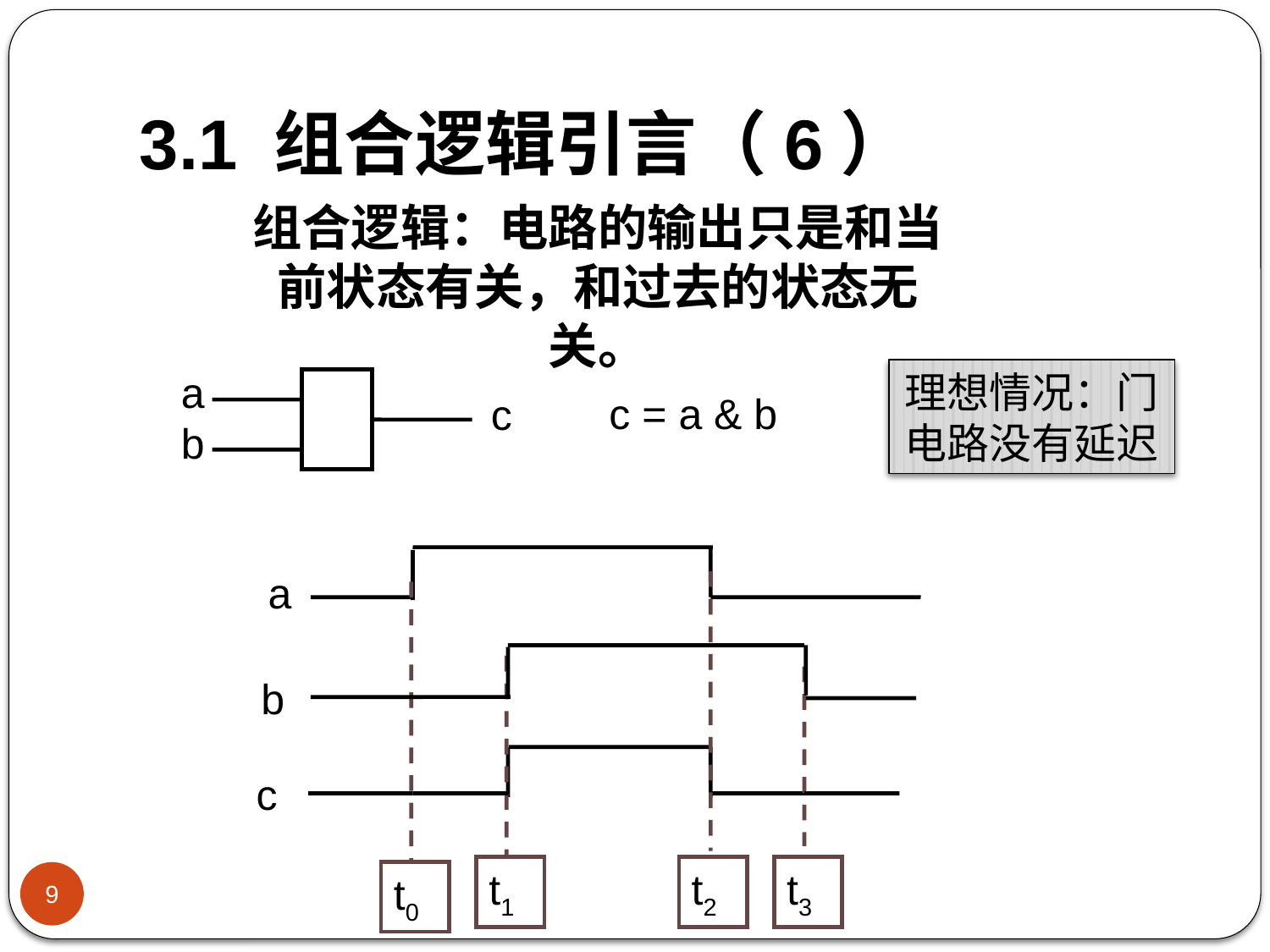

# 3.1 组合逻辑引言（6）
组合逻辑：电路的输出只是和当前状态有关，和过去的状态无关。
理想情况：门电路没有延迟
a
b

c

c = a & b

a

t2

t0

b

t1

t3

c

9